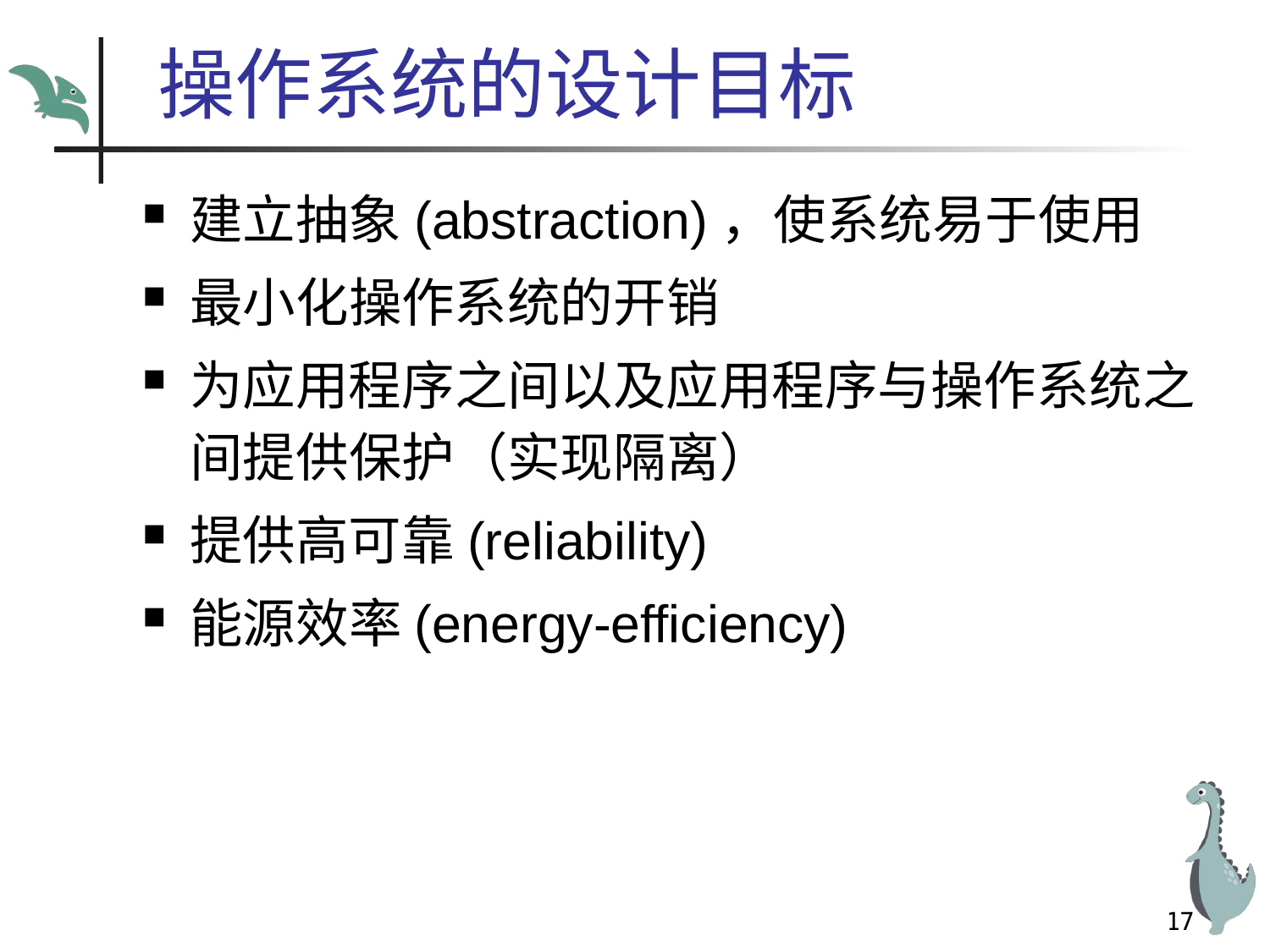

# 操作系统的设计目标
建立抽象(abstraction)，使系统易于使用
最小化操作系统的开销
为应用程序之间以及应用程序与操作系统之间提供保护（实现隔离）
提供高可靠(reliability)
能源效率(energy-efficiency)

17